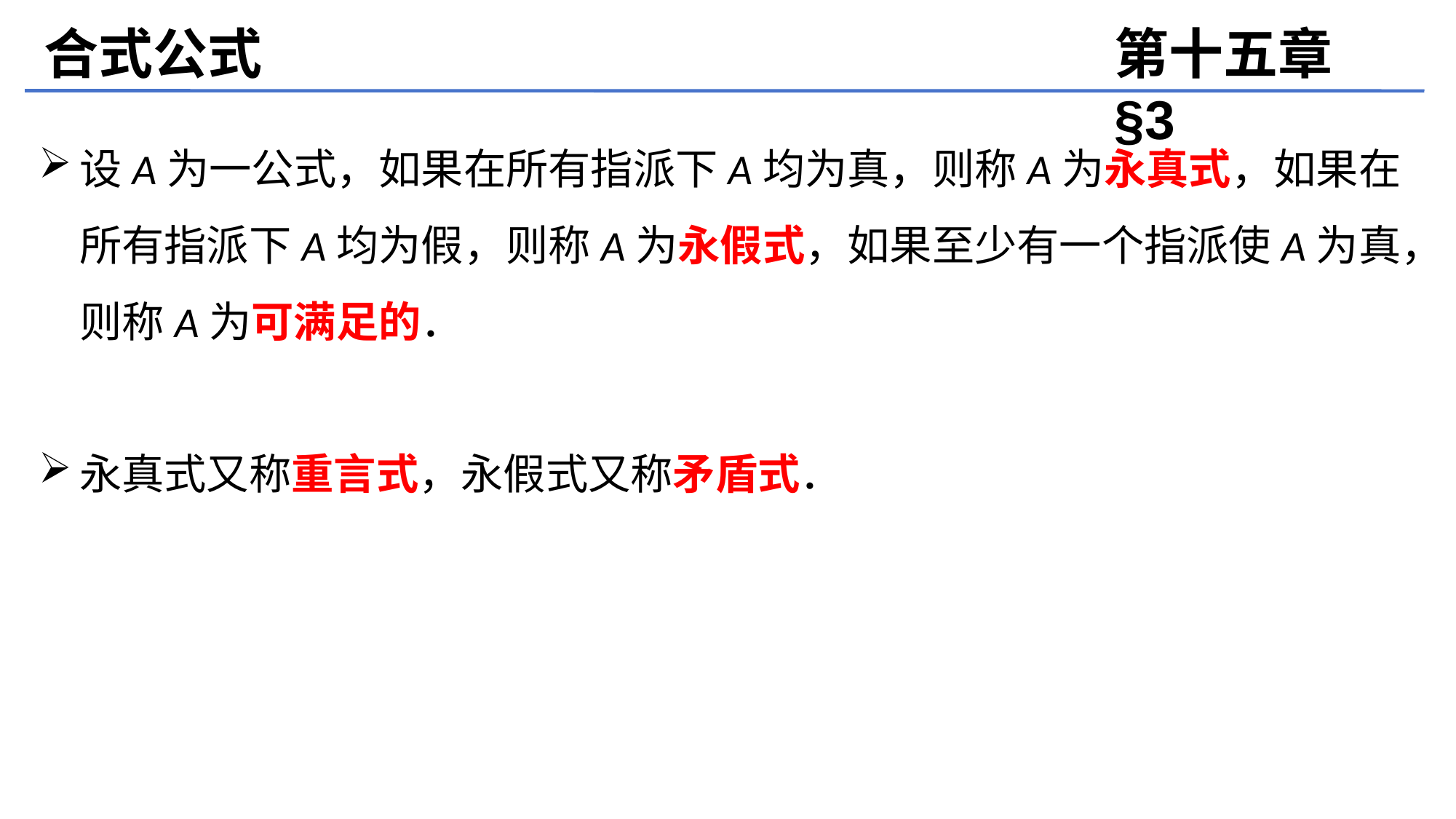

合式公式
第十五章 §3
设A为一公式，如果在所有指派下A均为真，则称A为永真式，如果在所有指派下A均为假，则称A为永假式，如果至少有一个指派使A为真，则称A为可满足的．

永真式又称重言式，永假式又称矛盾式．